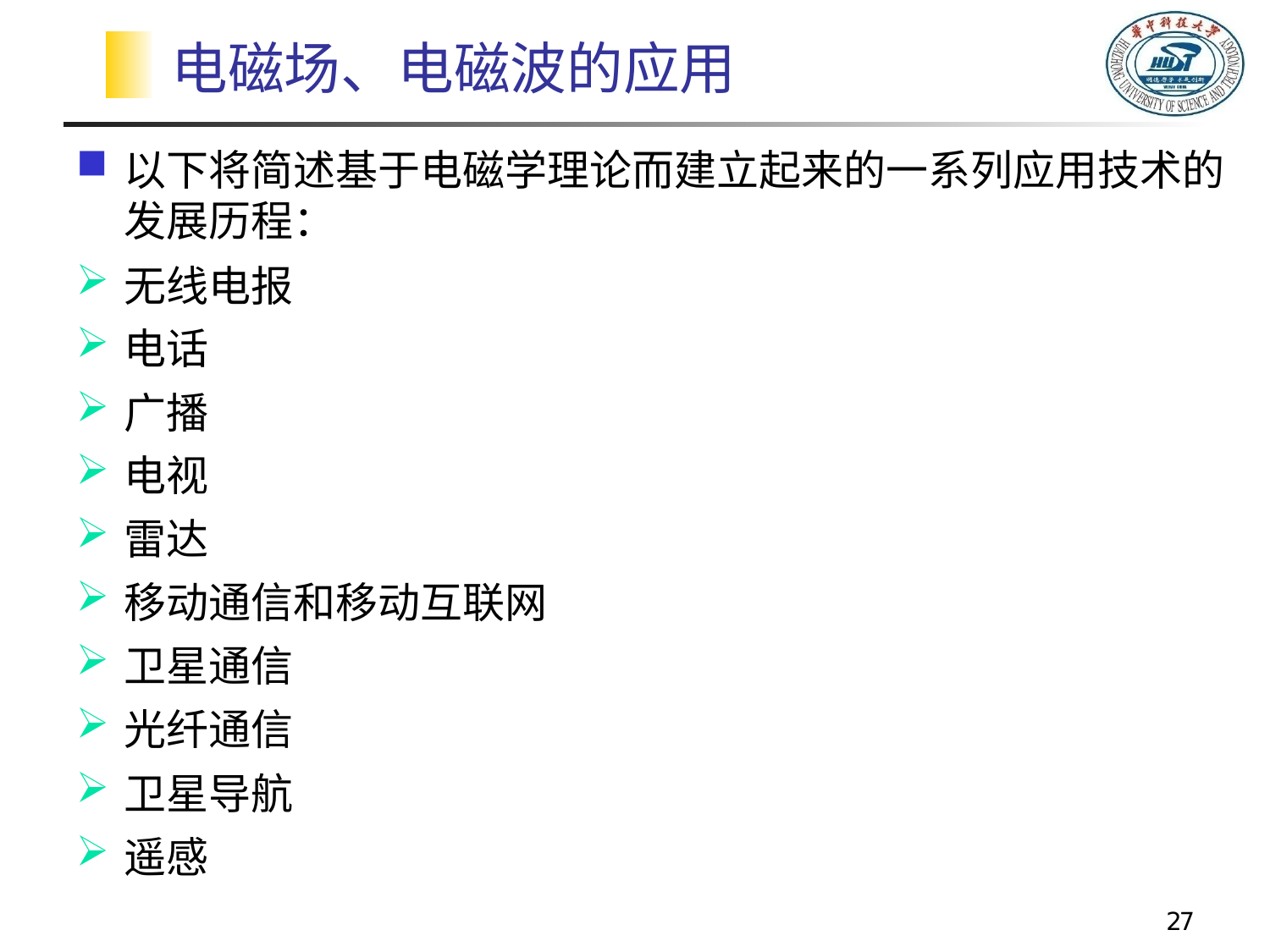

# 电磁场、电磁波的应用
以下将简述基于电磁学理论而建立起来的一系列应用技术的发展历程：
无线电报
电话
广播
电视
雷达
移动通信和移动互联网
卫星通信
光纤通信
卫星导航
遥感
27